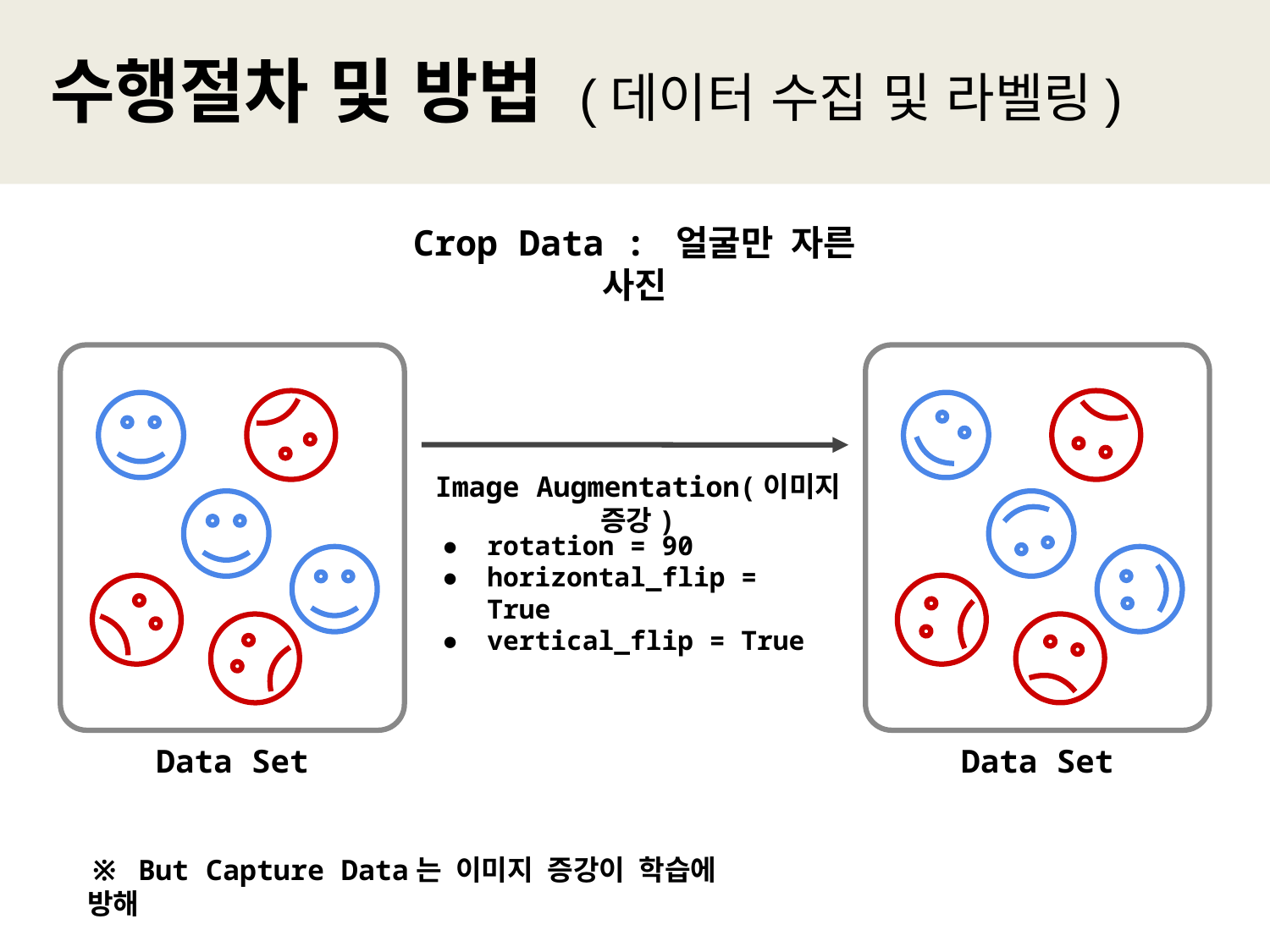

수행절차 및 방법 (데이터 수집 및 라벨링)
Crop Data : 얼굴만 자른 사진

Image Augmentation(이미지 증강)

rotation = 90
horizontal_flip = True
vertical_flip = True

Data Set
Data Set
※ But Capture Data는 이미지 증강이 학습에 방해